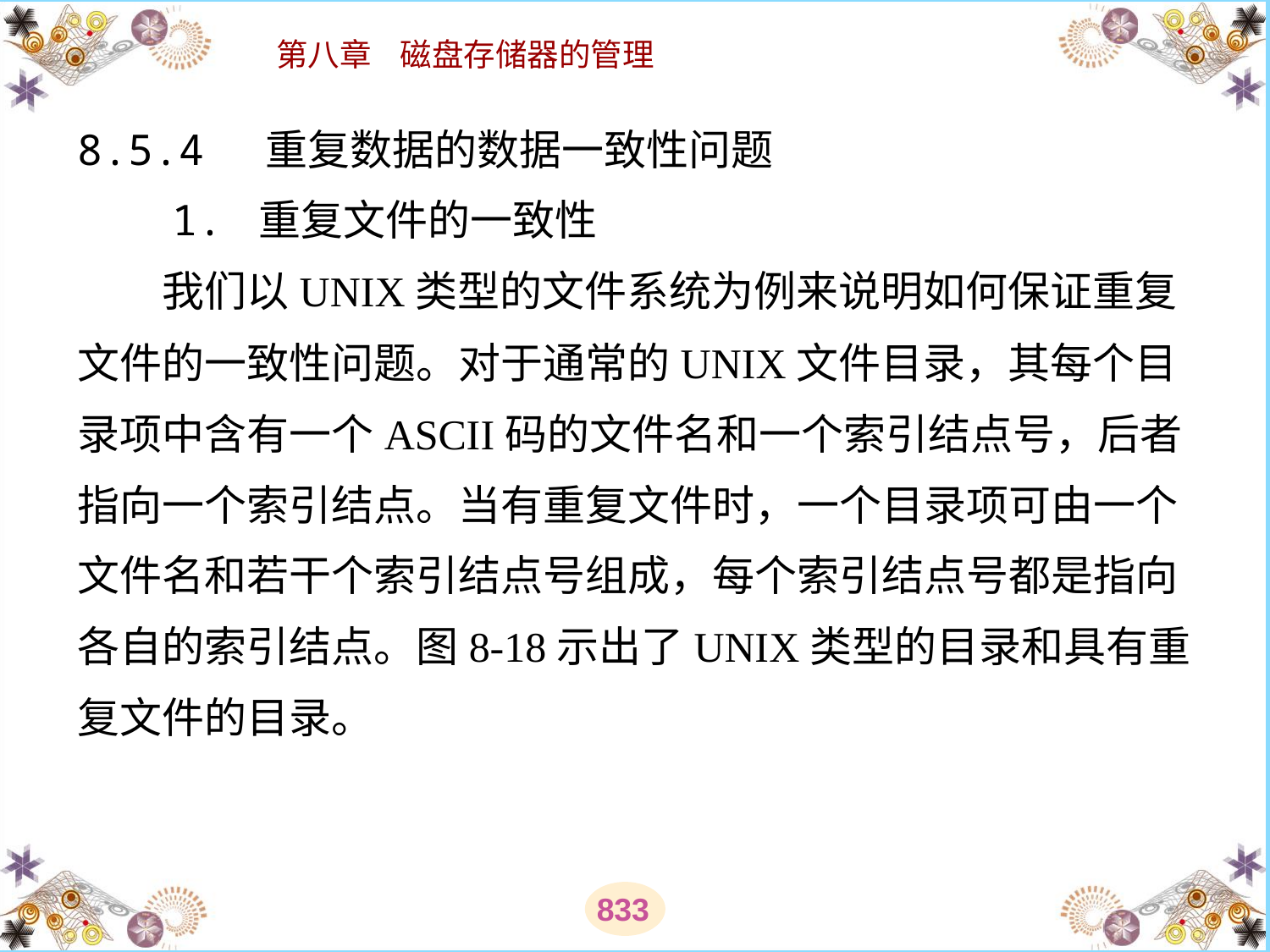

# 8.5.4  重复数据的数据一致性问题 　　1. 重复文件的一致性 　　我们以UNIX类型的文件系统为例来说明如何保证重复文件的一致性问题。对于通常的UNIX文件目录，其每个目录项中含有一个ASCII码的文件名和一个索引结点号，后者指向一个索引结点。当有重复文件时，一个目录项可由一个文件名和若干个索引结点号组成，每个索引结点号都是指向各自的索引结点。图8-18示出了UNIX类型的目录和具有重复文件的目录。